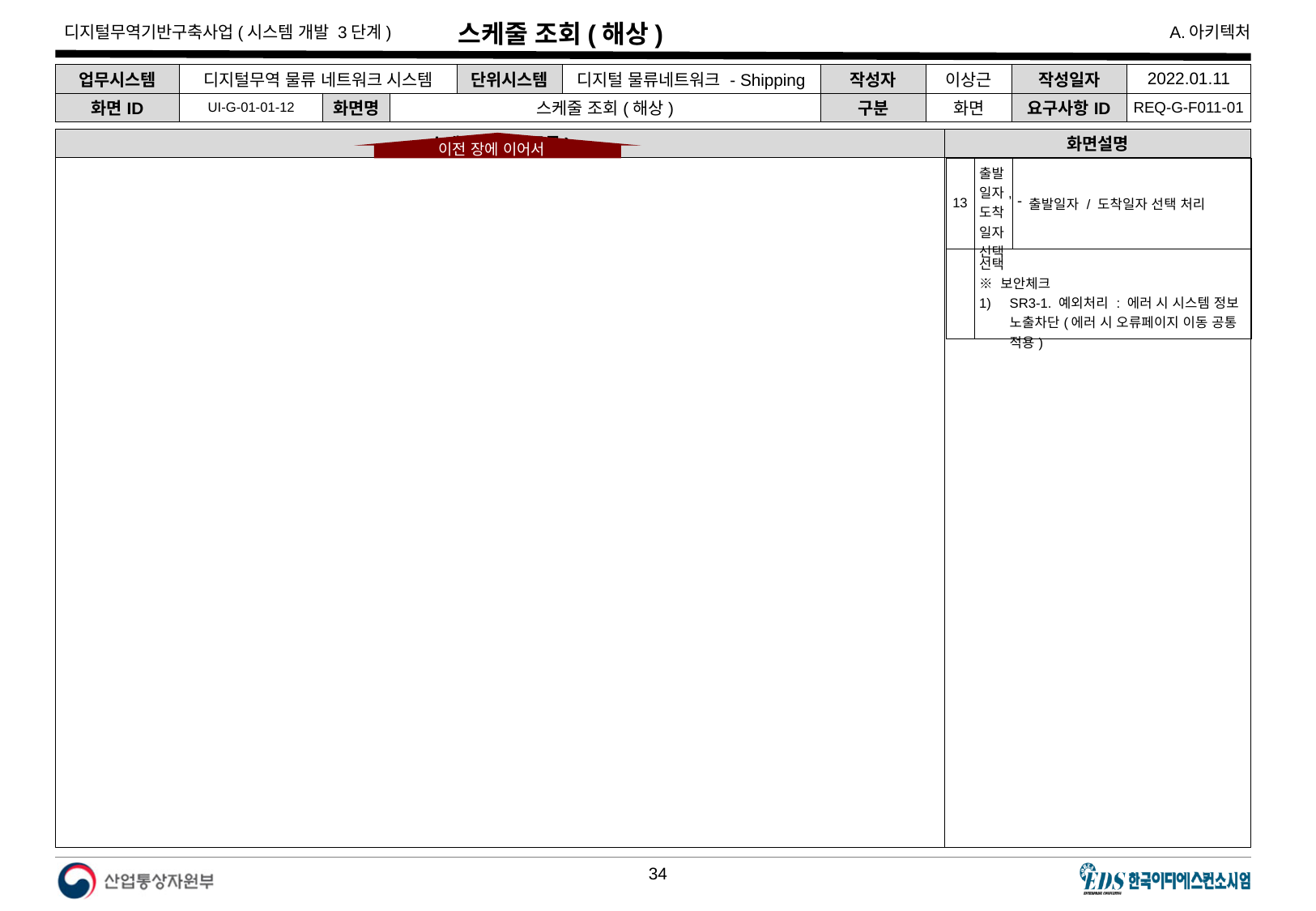

# 스케줄 조회(해상)
| 업무시스템 | 디지털무역 물류 네트워크 시스템 |  |  | 단위시스템 | 디지털 물류네트워크 - Shipping | 작성자 | 이상근 | 작성일자 | 2022.01.11 |
| --- | --- | --- | --- | --- | --- | --- | --- | --- | --- |
| 화면ID | UI-G-01-01-12 | 화면명 | 스케줄 조회(해상) |  |  | 구분 | 화면 | 요구사항ID | REQ-G-F011-01 |
스케줄 조회 (목록)

화면설명

이전 장에 이어서

| 13 | 출발일자,도착일자 선택 | 출발일자 / 도착일자 선택 처리 |
| --- | --- | --- |
|  | 선택 ※ 보안체크 SR3-1. 예외처리 : 에러 시 시스템 정보 노출차단(에러 시 오류페이지 이동 공통 적용) |  |
다음 장에 이어서